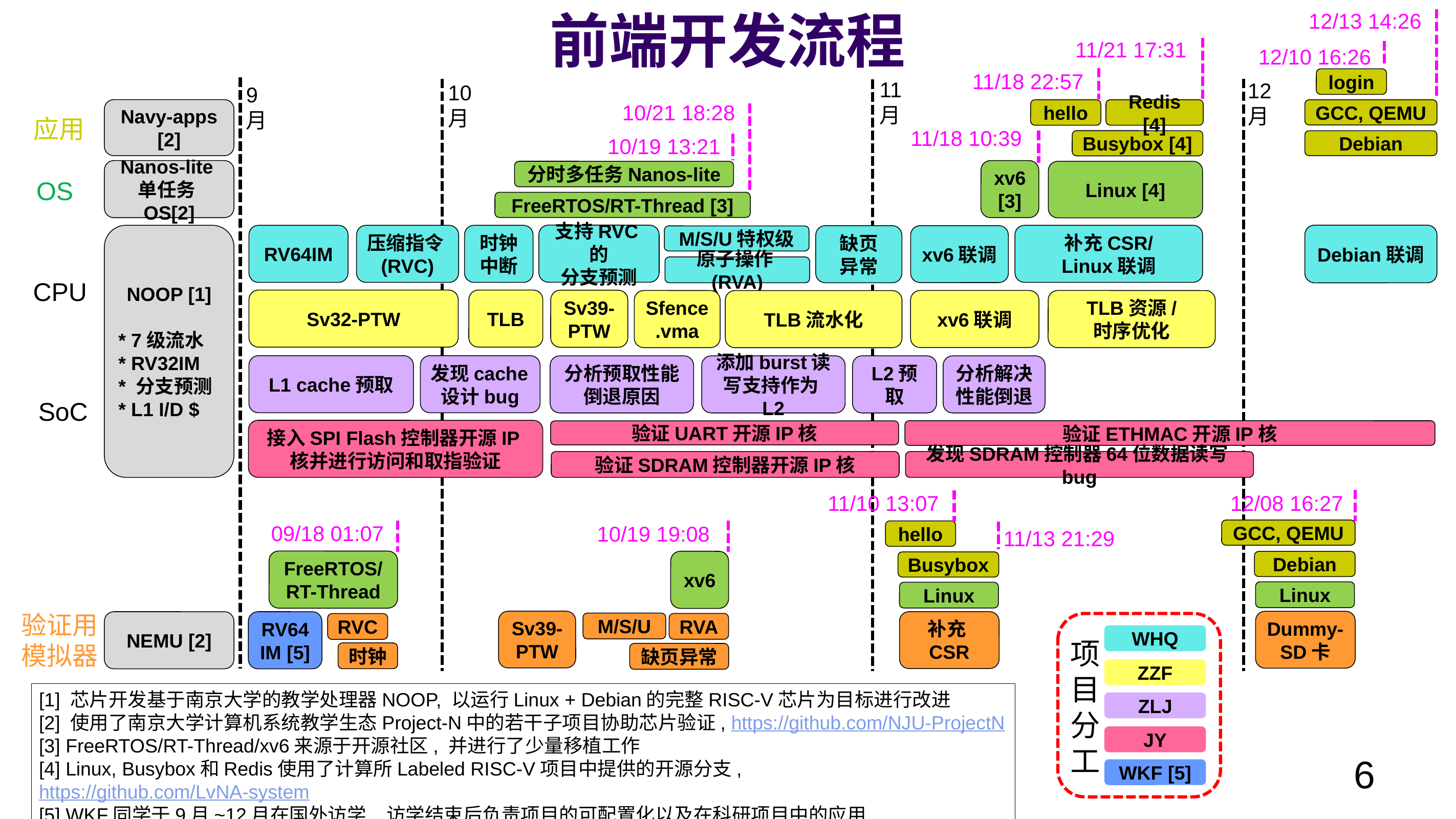

前端开发流程
12/13 14:26
11/21 17:31
12/10 16:26
11/18 22:57
login
11
月
12
月
10
月
9
月
10/21 18:28
Navy-apps
[2]
Redis [4]
GCC, QEMU
hello
应用
11/18 10:39
10/19 13:21
Busybox [4]
Debian
Nanos-lite单任务OS[2]
xv6
[3]
分时多任务Nanos-lite
Linux [4]
OS
FreeRTOS/RT-Thread [3]
支持RVC的
分支预测
Debian联调
补充CSR/
Linux联调
RV64IM
压缩指令(RVC)
时钟
中断
NOOP [1]

* 7级流水
* RV32IM
* 分支预测
* L1 I/D $
缺页
异常
xv6联调
M/S/U特权级
原子操作(RVA)
CPU
Sv32-PTW
TLB
Sv39-PTW
xv6联调
Sfence.vma
TLB资源/
时序优化
TLB流水化
L1 cache预取
发现cache设计bug
L2预取
分析解决性能倒退
分析预取性能倒退原因
添加burst读写支持作为L2
SoC
接入SPI Flash控制器开源IP核并进行访问和取指验证
验证ETHMAC开源IP核
验证UART开源IP核
验证SDRAM控制器开源IP核
发现SDRAM控制器64位数据读写bug
12/08 16:27
11/10 13:07
09/18 01:07
10/19 19:08
GCC, QEMU
hello
11/13 21:29
FreeRTOS/RT-Thread
xv6
Debian
Busybox
Linux
Linux
验证用
模拟器
Sv39-PTW
Dummy-SD卡
补充CSR
NEMU [2]
RV64
IM [5]
M/S/U
RVA

WHQ
项目分工
ZZF
ZLJ
JY
WKF [5]
RVC
时钟
缺页异常
[1] 芯片开发基于南京大学的教学处理器NOOP, 以运行Linux + Debian的完整RISC-V芯片为目标进行改进
[2] 使用了南京大学计算机系统教学生态Project-N中的若干子项目协助芯片验证, https://github.com/NJU-ProjectN
[3] FreeRTOS/RT-Thread/xv6来源于开源社区, 并进行了少量移植工作
[4] Linux, Busybox和Redis使用了计算所Labeled RISC-V项目中提供的开源分支, https://github.com/LvNA-system
[5] WKF同学于9月~12月在国外访学, 访学结束后负责项目的可配置化以及在科研项目中的应用
6